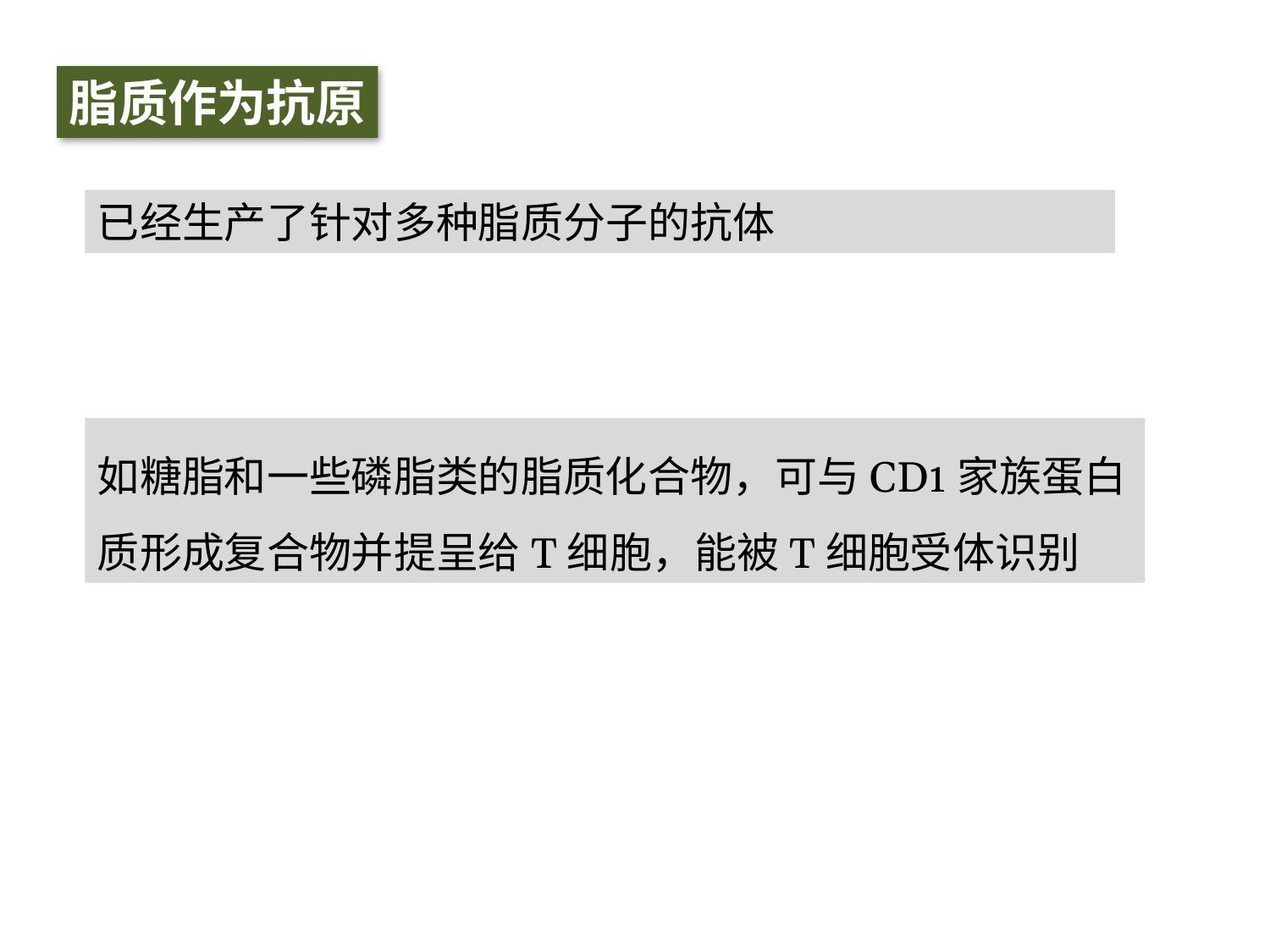

脂质作为抗原
已经生产了针对多种脂质分子的抗体
如糖脂和一些磷脂类的脂质化合物，可与CD1家族蛋白质形成复合物并提呈给T细胞，能被T细胞受体识别